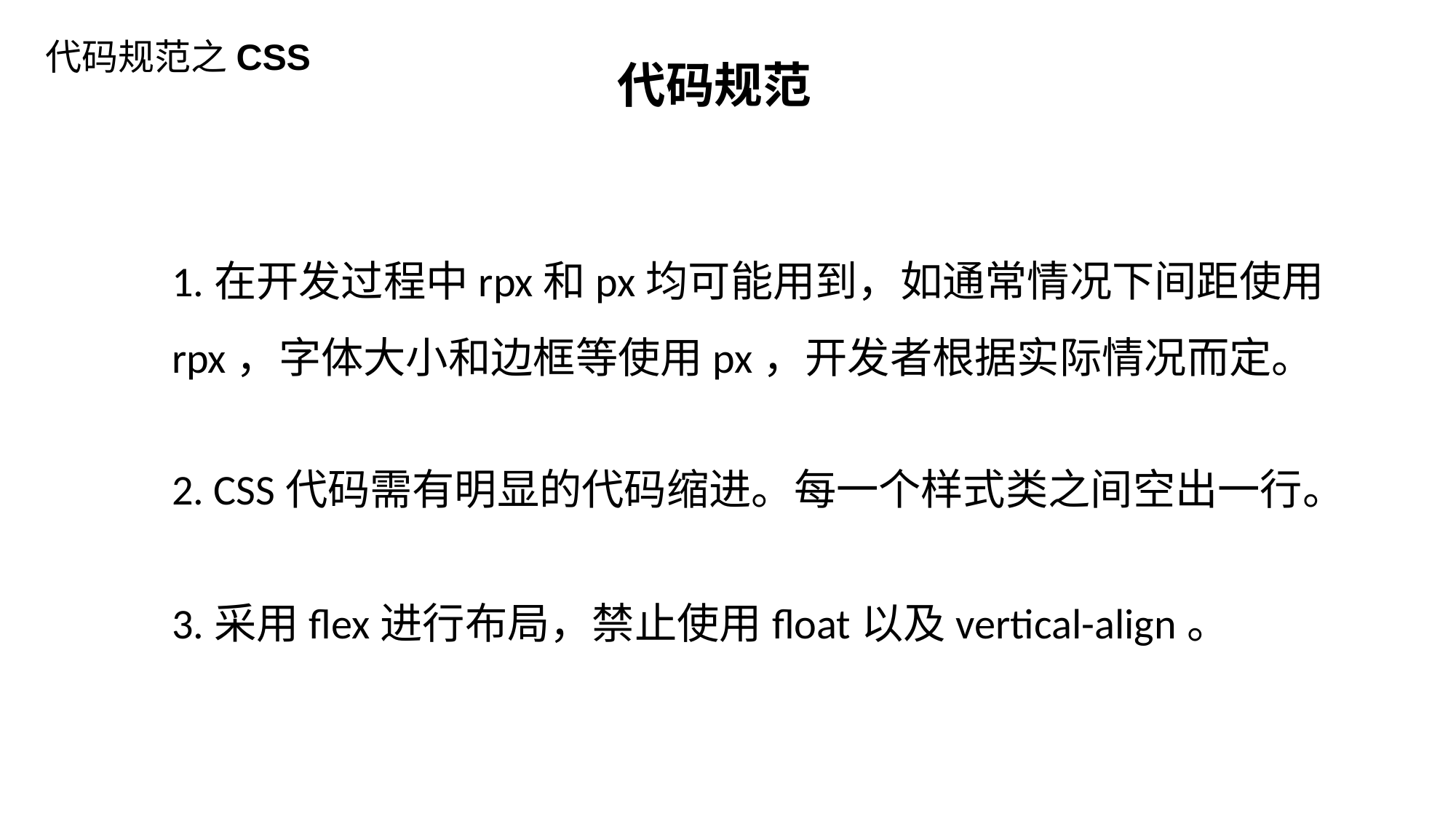

代码规范之CSS
代码规范
1.在开发过程中rpx和px均可能用到，如通常情况下间距使用rpx，字体大小和边框等使用px，开发者根据实际情况而定。
2. CSS代码需有明显的代码缩进。每一个样式类之间空出一行。
3.采用flex进行布局，禁止使用float以及vertical-align。